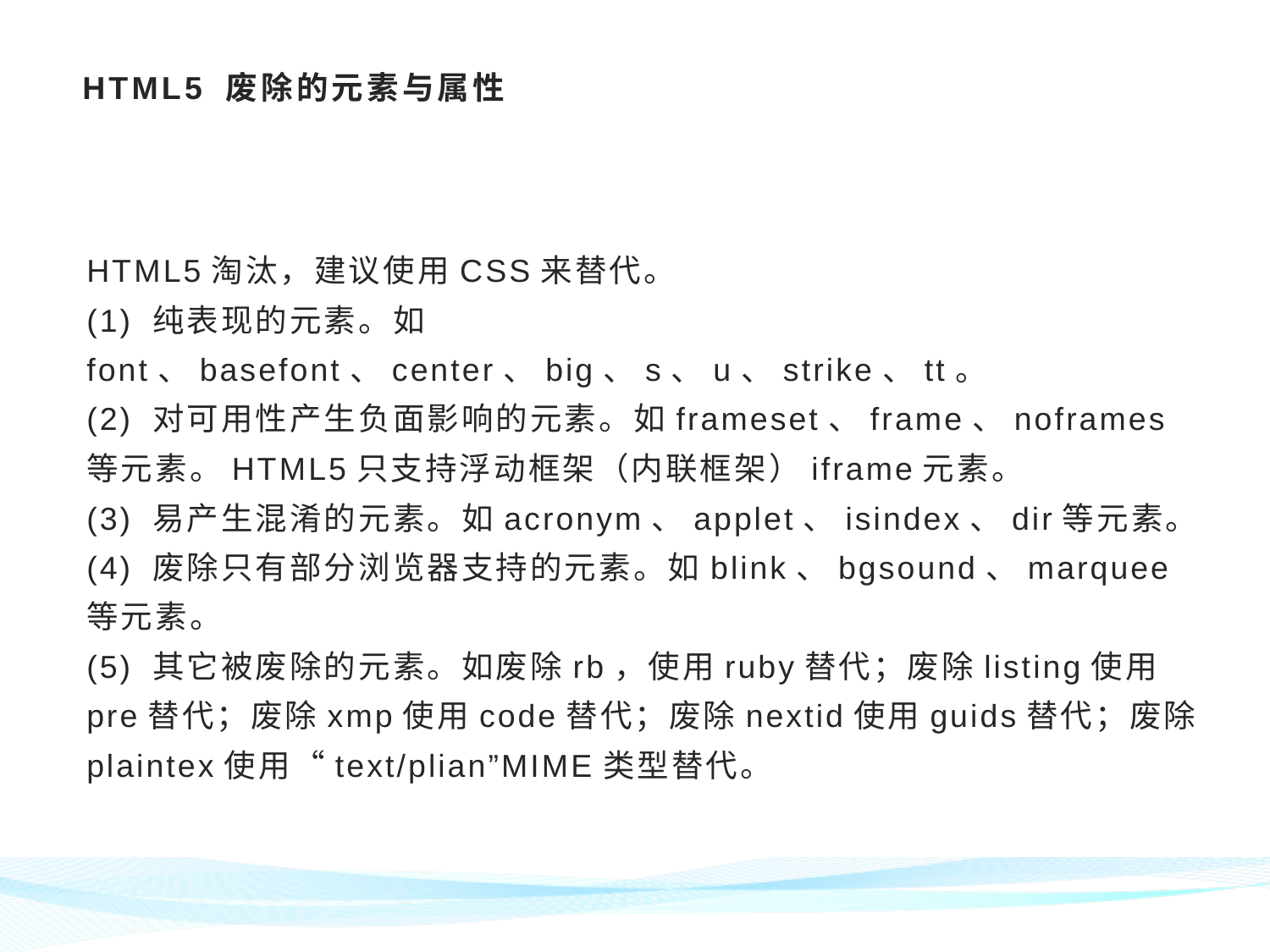

# HTML5 废除的元素与属性
HTML5淘汰，建议使用CSS来替代。
(1) 纯表现的元素。如font、basefont、center、big、s、u、strike、tt。
(2) 对可用性产生负面影响的元素。如frameset、frame、noframes等元素。HTML5只支持浮动框架（内联框架）iframe元素。
(3) 易产生混淆的元素。如acronym、applet、isindex、dir等元素。
(4) 废除只有部分浏览器支持的元素。如blink、bgsound、marquee等元素。
(5) 其它被废除的元素。如废除rb，使用ruby替代；废除listing使用pre替代；废除xmp使用code替代；废除nextid使用guids替代；废除plaintex使用“text/plian”MIME类型替代。